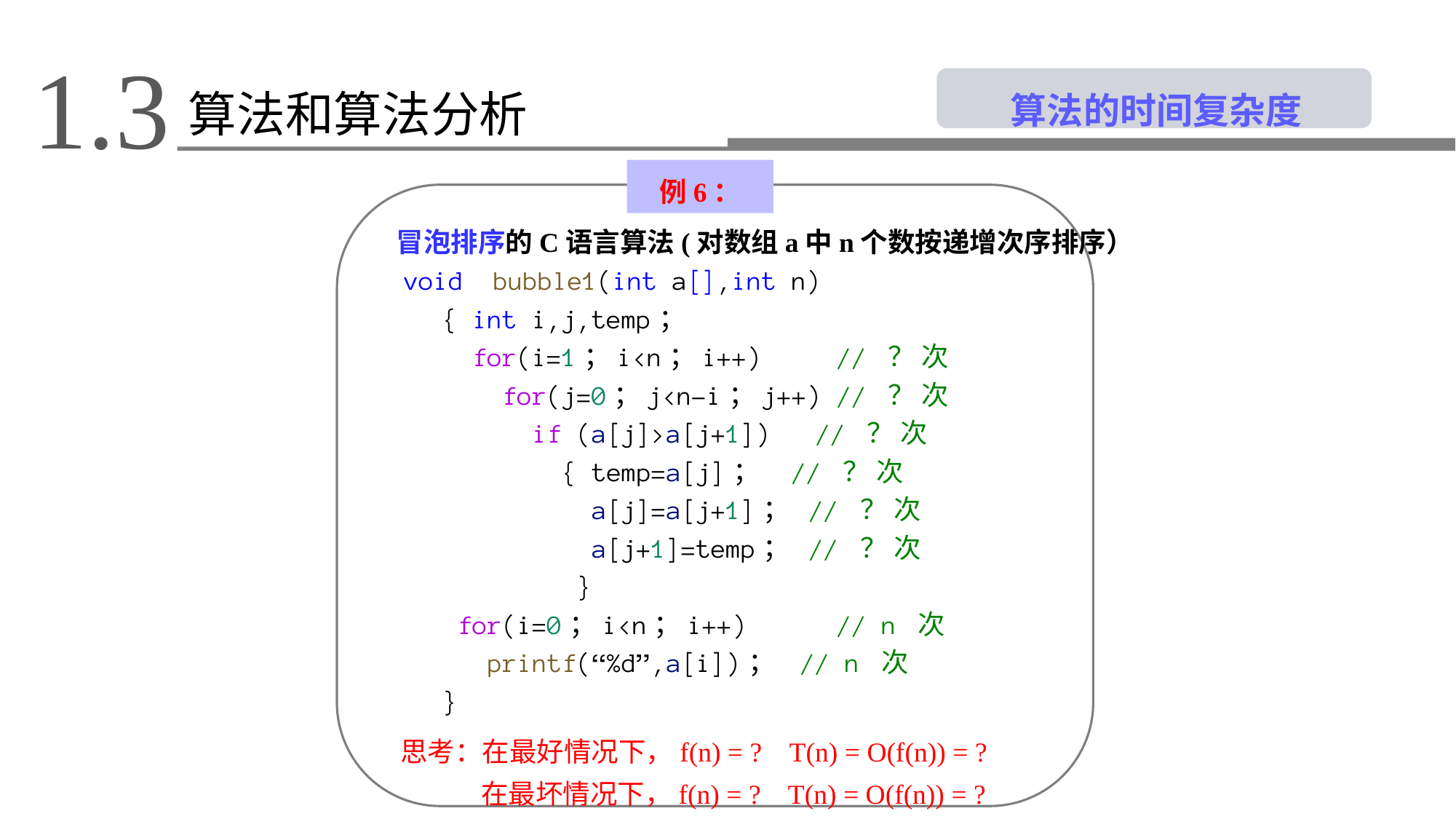

1.3

 算法的时间复杂度
算法和算法分析

例6：

 冒泡排序的C语言算法(对数组a中n个数按递增次序排序）
   void  bubble1(int a[],int n)
    { int i,j,temp；
      for(i=1；i<n；i++)     // ？ 次
        for(j=0；j<n-i；j++) // ？ 次
          if (a[j]>a[j+1])   // ？ 次
            { temp=a[j]；    // ？ 次
              a[j]=a[j+1]；  // ？ 次
              a[j+1]=temp；  // ？ 次
             }
     for(i=0；i<n；i++)      // n 次
       printf(“%d”,a[i])；   // n 次
    }
思考：在最好情况下，f(n) = ?    T(n) = O(f(n)) = ?
            在最坏情况下，f(n) = ?    T(n) = O(f(n)) = ?